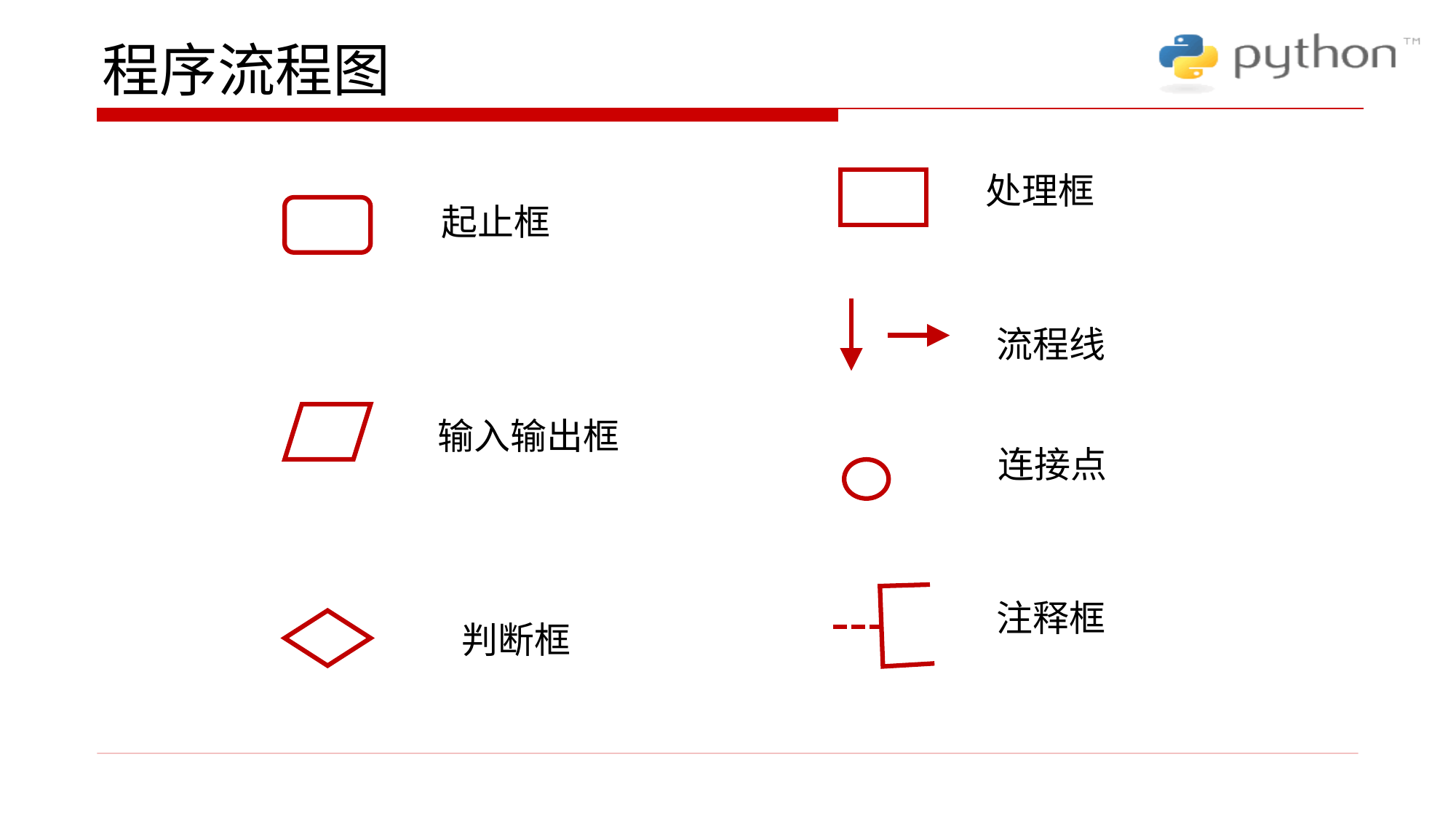

# 程序流程图
处理框

起止框

流程线

输入输出框
连接点

注释框

判断框